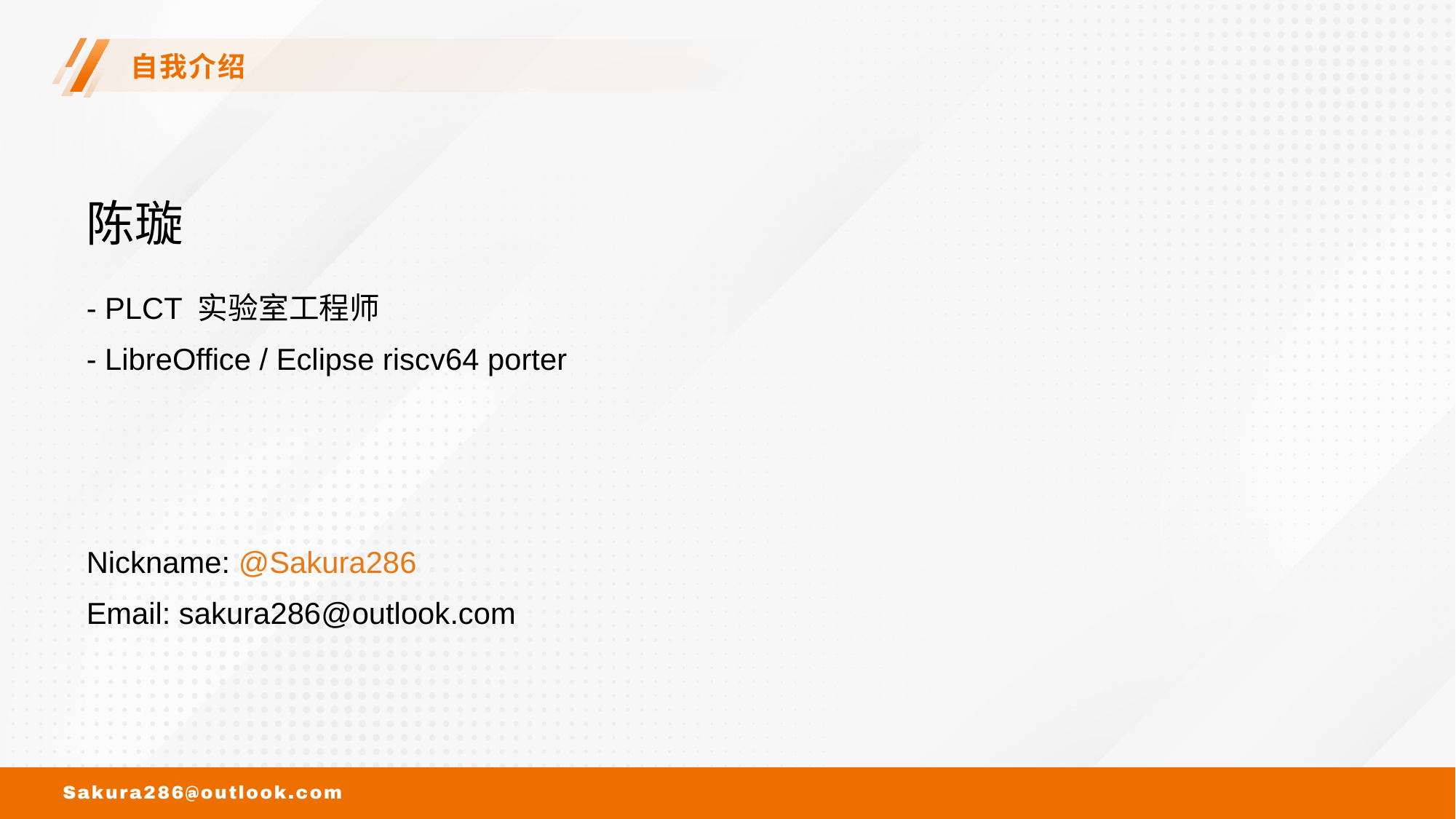

# 自我介绍
陈璇

- PLCT 实验室工程师
- LibreOffice / Eclipse riscv64 porter

Nickname: @Sakura286
Email: sakura286@outlook.com